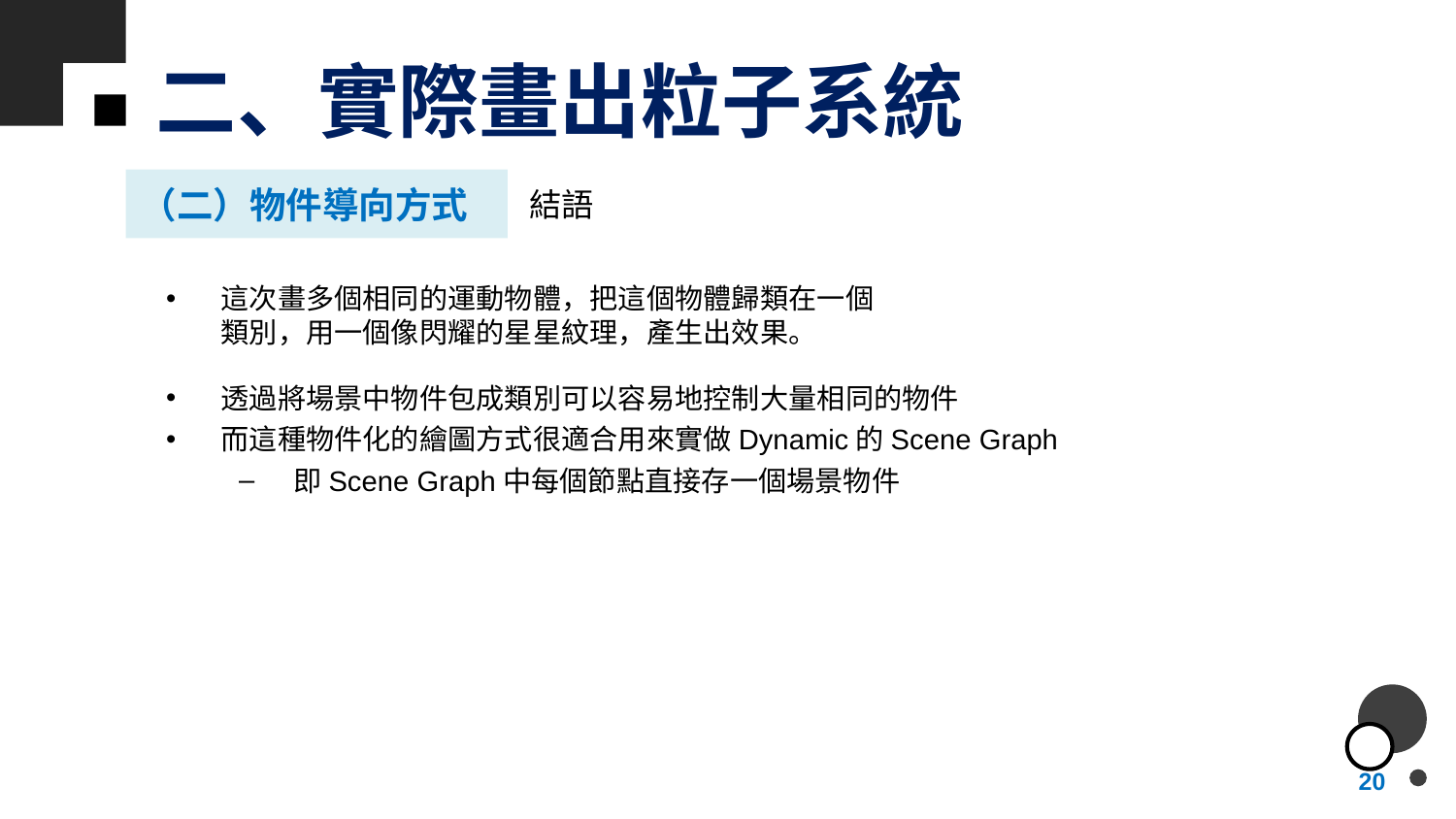

# 二、實際畫出粒子系統
（二）物件導向方式
結語
這次畫多個相同的運動物體，把這個物體歸類在一個類別，用一個像閃耀的星星紋理，產生出效果。
透過將場景中物件包成類別可以容易地控制大量相同的物件
而這種物件化的繪圖方式很適合用來實做Dynamic的Scene Graph
即Scene Graph中每個節點直接存一個場景物件

20